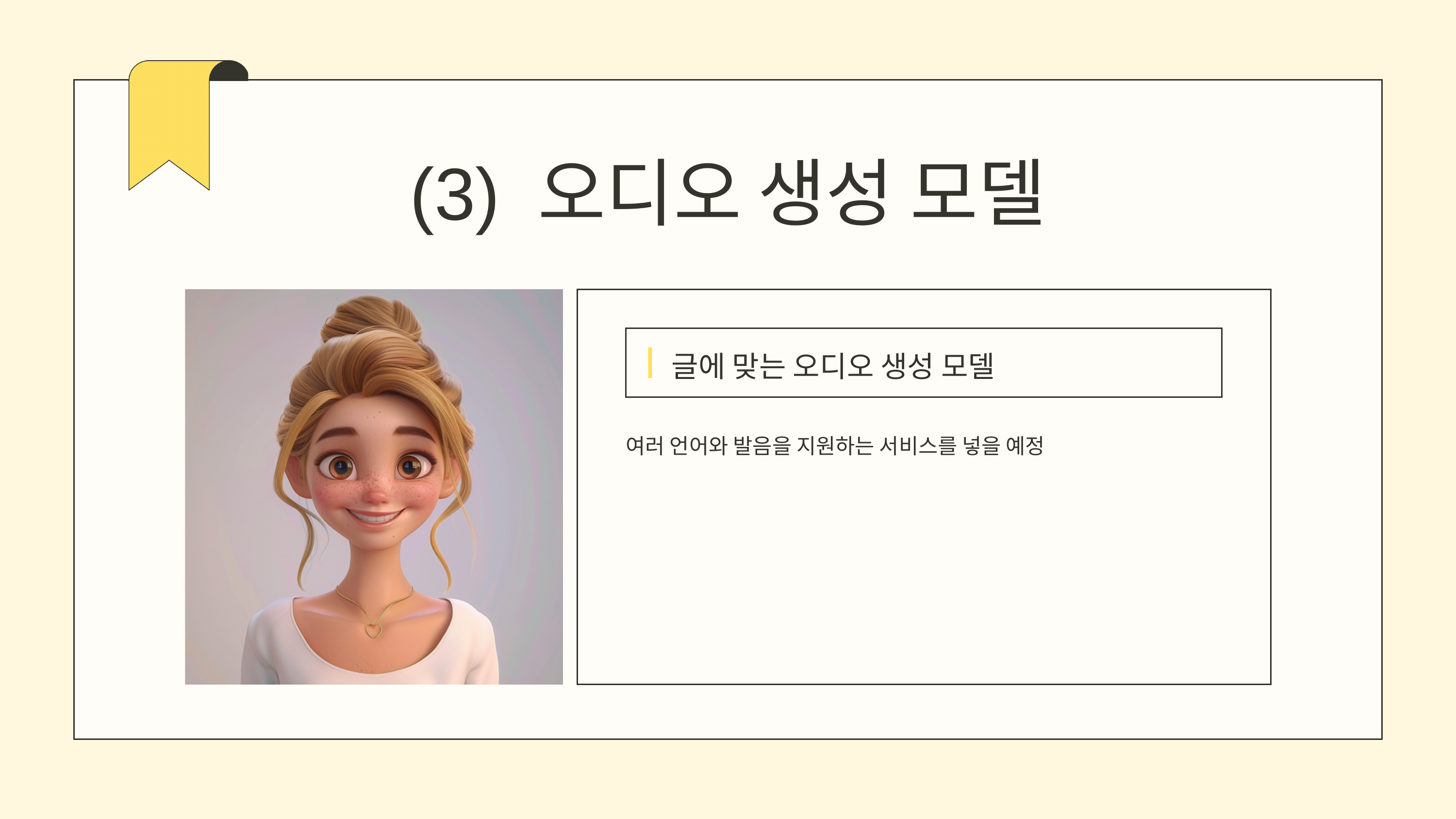

(3) 오디오 생성 모델

글에 맞는 오디오 생성 모델

여러 언어와 발음을 지원하는 서비스를 넣을 예정